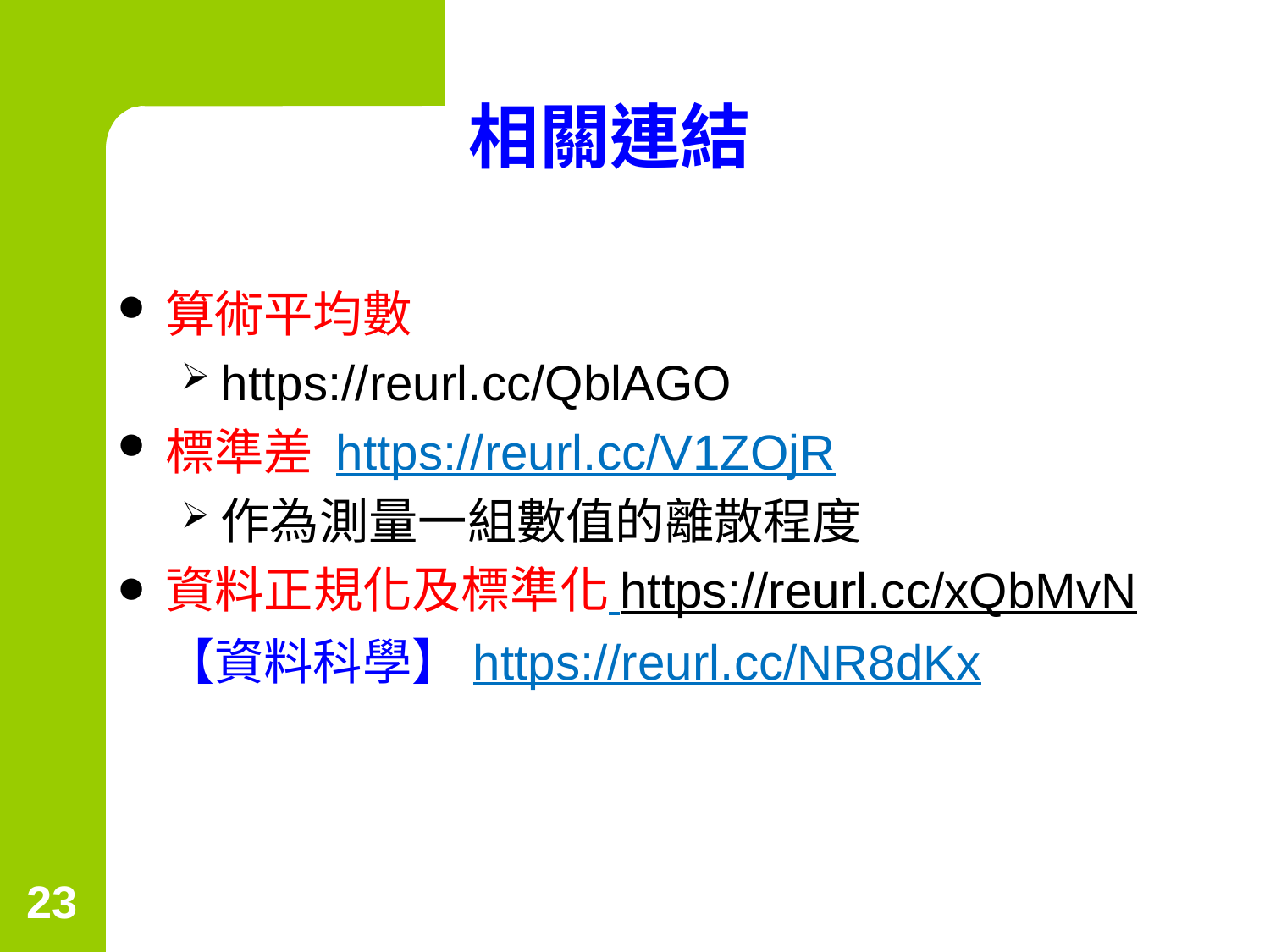

# 相關連結
算術平均數
https://reurl.cc/QblAGO
標準差 https://reurl.cc/V1ZOjR
作為測量一組數值的離散程度
資料正規化及標準化 	https://reurl.cc/xQbMvN
【資料科學】https://reurl.cc/NR8dKx
23